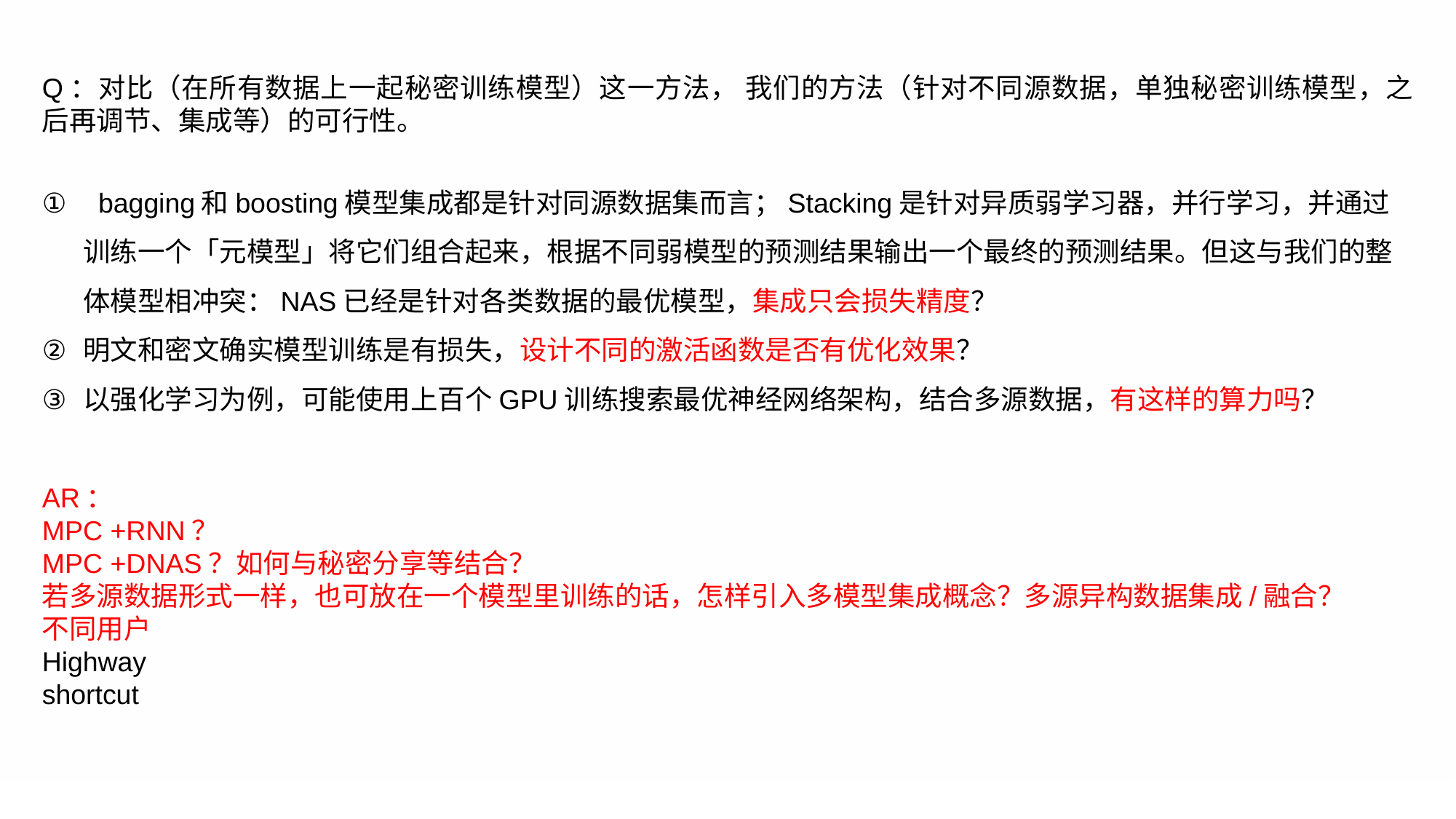

Q：对比（在所有数据上一起秘密训练模型）这一方法， 我们的方法（针对不同源数据，单独秘密训练模型，之后再调节、集成等）的可行性。

  bagging和boosting模型集成都是针对同源数据集而言；Stacking是针对异质弱学习器，并行学习，并通过训练一个「元模型」将它们组合起来，根据不同弱模型的预测结果输出一个最终的预测结果。但这与我们的整体模型相冲突：NAS已经是针对各类数据的最优模型，集成只会损失精度？
明文和密文确实模型训练是有损失，设计不同的激活函数是否有优化效果？
以强化学习为例，可能使用上百个GPU训练搜索最优神经网络架构，结合多源数据，有这样的算力吗？

AR：
MPC +RNN？
MPC +DNAS？如何与秘密分享等结合？
若多源数据形式一样，也可放在一个模型里训练的话，怎样引入多模型集成概念？多源异构数据集成/融合？
不同用户
Highway
shortcut